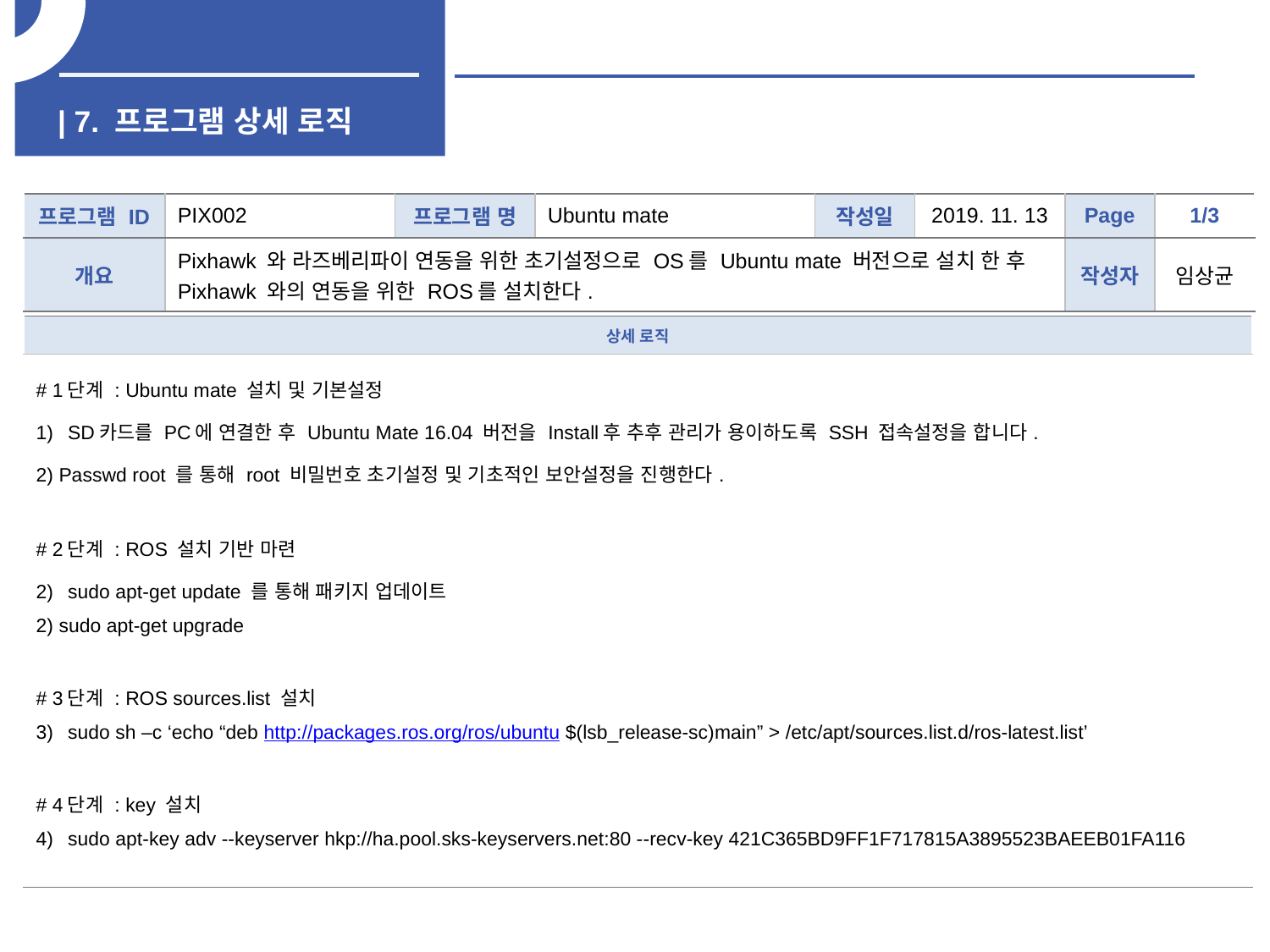

| 7. 프로그램 상세 로직
| 프로그램 ID | PIX002 | 프로그램 명 | Ubuntu mate | 작성일 | 2019. 11. 13 | Page | 1/3 |
| --- | --- | --- | --- | --- | --- | --- | --- |
| 개요 | Pixhawk 와 라즈베리파이 연동을 위한 초기설정으로 OS를 Ubuntu mate 버전으로 설치 한 후 Pixhawk 와의 연동을 위한 ROS를 설치한다. |  |  |  |  | 작성자 | 임상균 |
| 상세 로직 |
| --- |
| # 1단계 : Ubuntu mate 설치 및 기본설정 SD카드를 PC에 연결한 후 Ubuntu Mate 16.04 버전을 Install후 추후 관리가 용이하도록 SSH 접속설정을 합니다. 2) Passwd root 를 통해 root 비밀번호 초기설정 및 기초적인 보안설정을 진행한다. # 2단계 : ROS 설치 기반 마련 sudo apt-get update 를 통해 패키지 업데이트 2) sudo apt-get upgrade # 3단계 : ROS sources.list 설치 sudo sh –c ‘echo “deb http://packages.ros.org/ros/ubuntu $(lsb\_release-sc)main” > /etc/apt/sources.list.d/ros-latest.list’ # 4단계 : key 설치 sudo apt-key adv --keyserver hkp://ha.pool.sks-keyservers.net:80 --recv-key 421C365BD9FF1F717815A3895523BAEEB01FA116 |